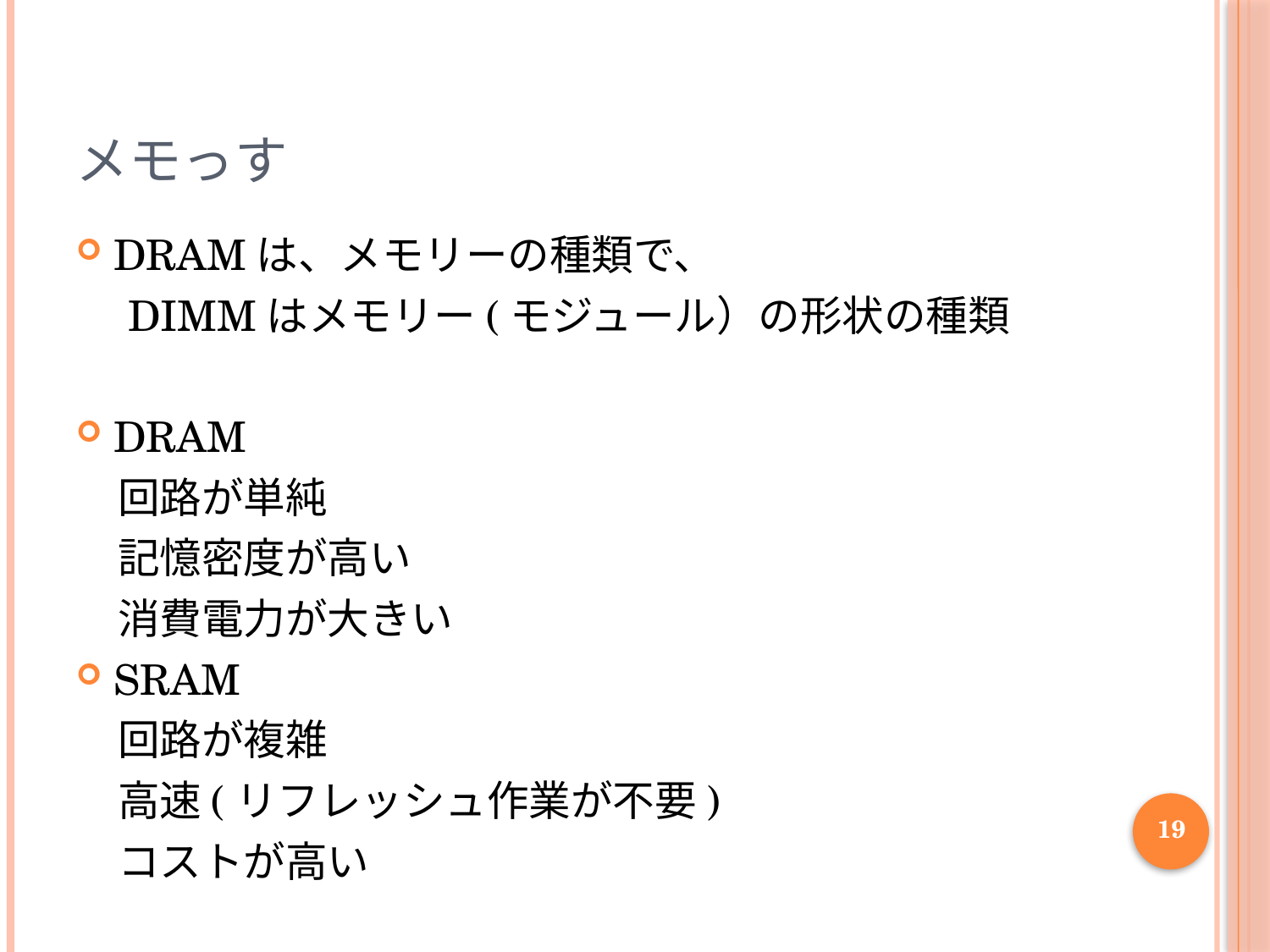

# メモっす
DRAMは、メモリーの種類で、
　DIMMはメモリー(モジュール）の形状の種類

DRAM
　回路が単純
　記憶密度が高い
　消費電力が大きい
SRAM
　回路が複雑
　高速(リフレッシュ作業が不要)
　コストが高い

19